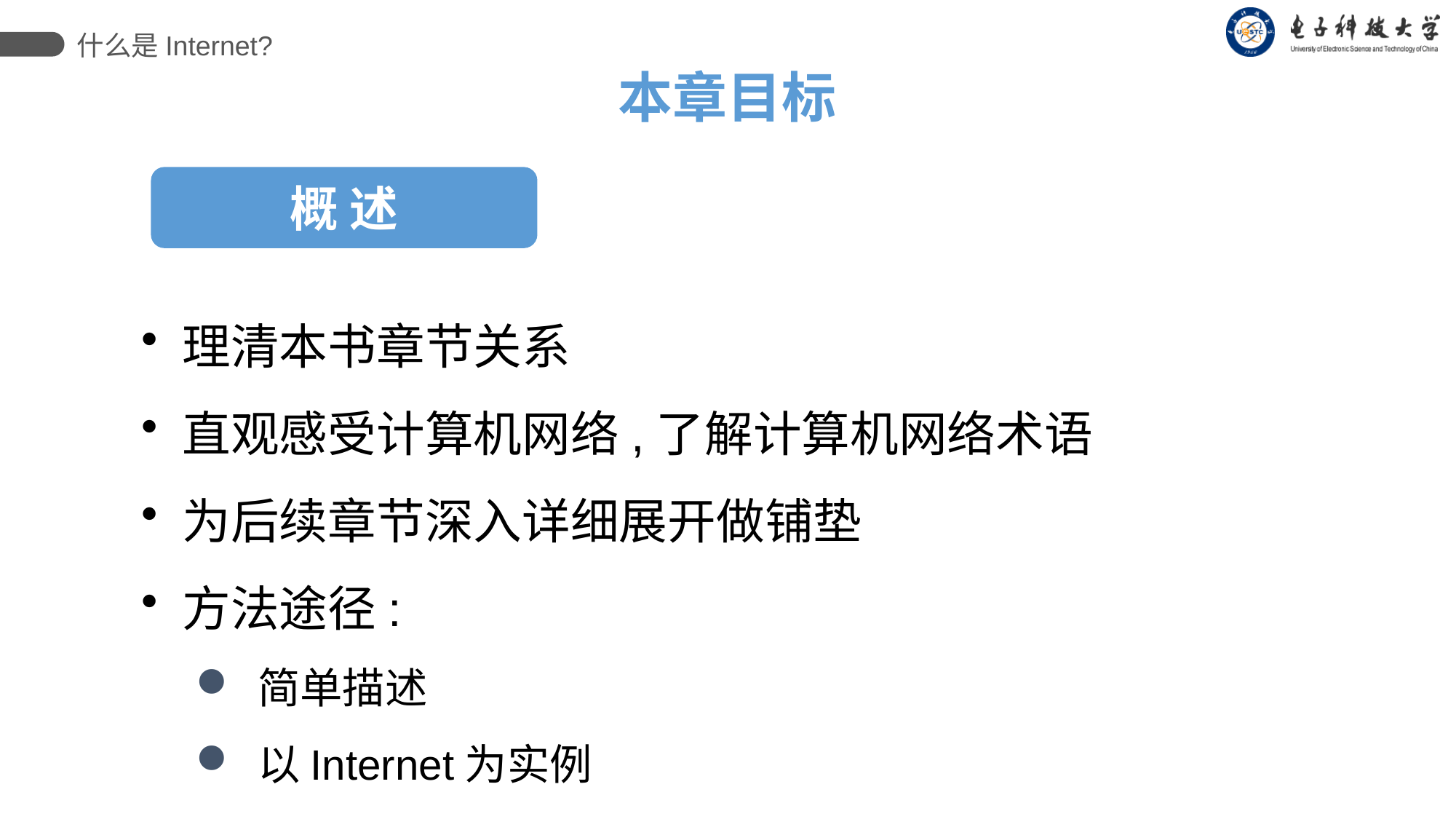

什么是Internet?
本章目标

概 述
理清本书章节关系
直观感受计算机网络,了解计算机网络术语
为后续章节深入详细展开做铺垫
方法途径:
 简单描述
 以Internet为实例